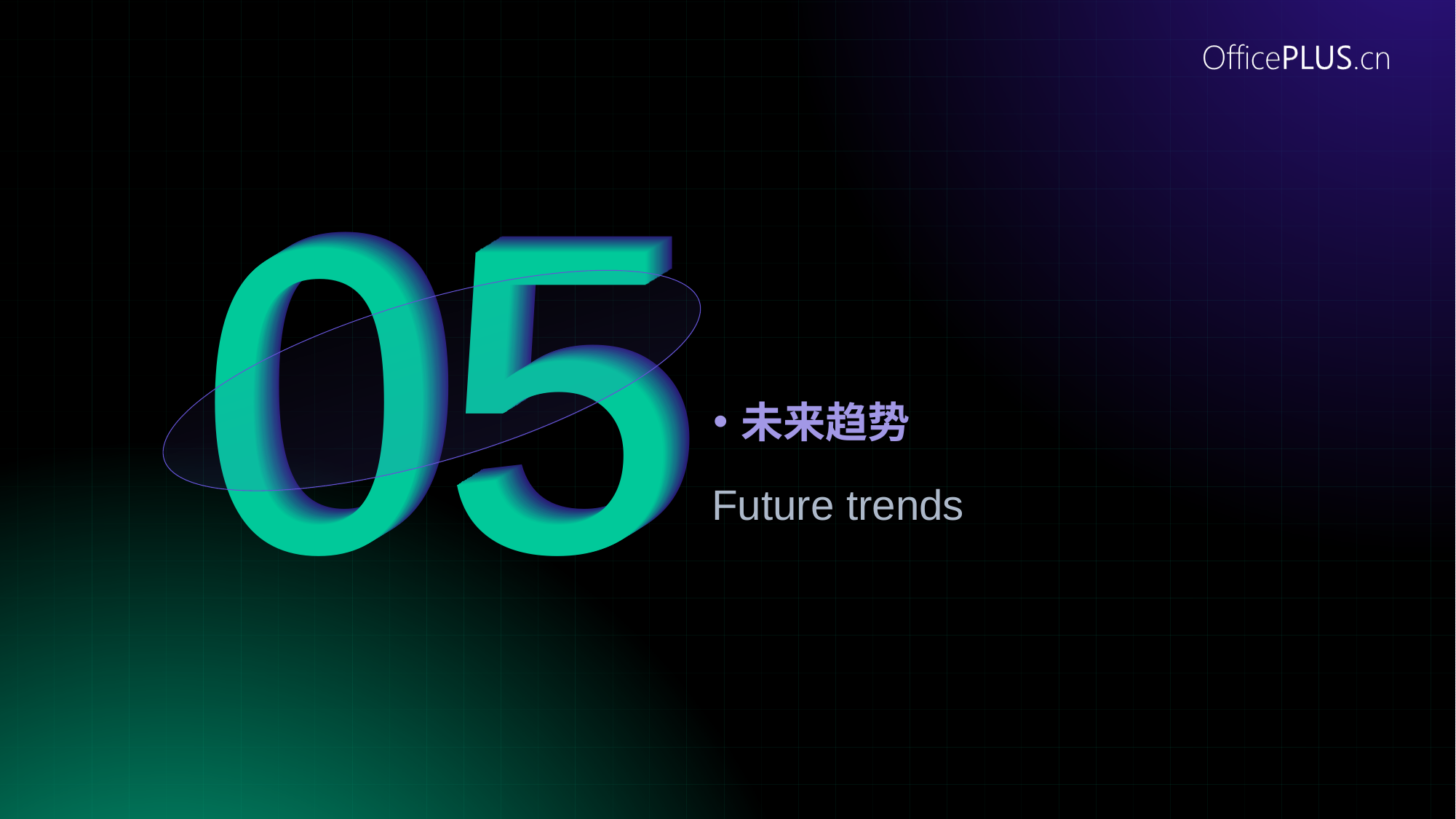

05
05
05
05
05
05
05
05
05
05
05
05

05
05
05
05
05
05
05
05
05
05
05
05
05
05
05
05
05
05
05
05
Future trends
未来趋势